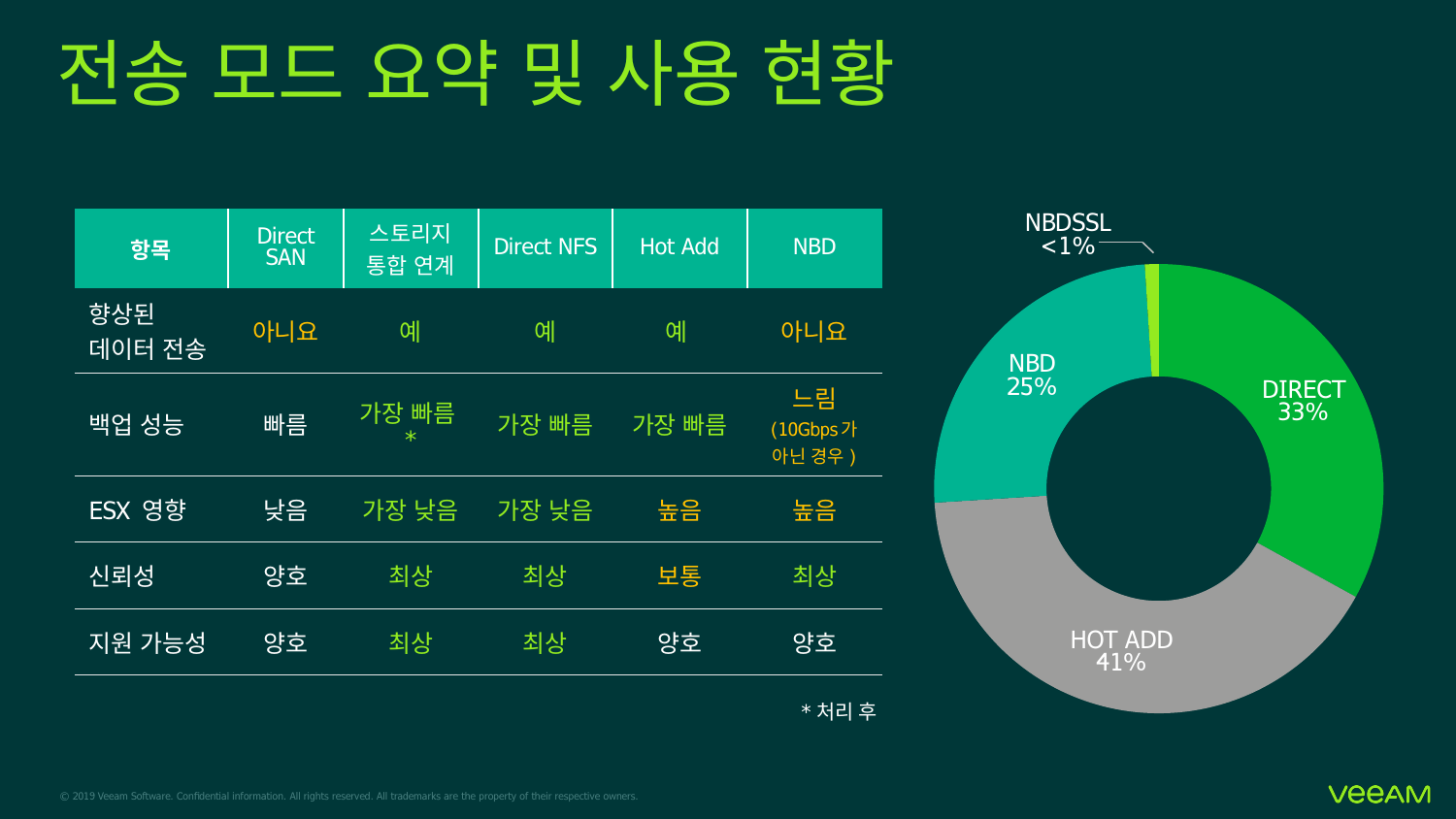

# 전송 모드 요약 및 사용 현황

### Chart

| Category | Transport Modes |
|---|---|
| DIRECT | 33.0 |
| HOT ADD | 41.0 |
| NBD | 25.0 |
| NBDSSL | 1.0 |
| 항목 | Direct SAN | 스토리지 통합 연계 | Direct NFS | Hot Add | NBD |
| --- | --- | --- | --- | --- | --- |
| 향상된 데이터 전송 | 아니요 | 예 | 예 | 예 | 아니요 |
| 백업 성능 | 빠름 | 가장 빠름\* | 가장 빠름 | 가장 빠름 | 느림 (10Gbps가 아닌 경우) |
| ESX 영향 | 낮음 | 가장 낮음 | 가장 낮음 | 높음 | 높음 |
| 신뢰성 | 양호 | 최상 | 최상 | 보통 | 최상 |
| 지원 가능성 | 양호 | 최상 | 최상 | 양호 | 양호 |
*처리 후